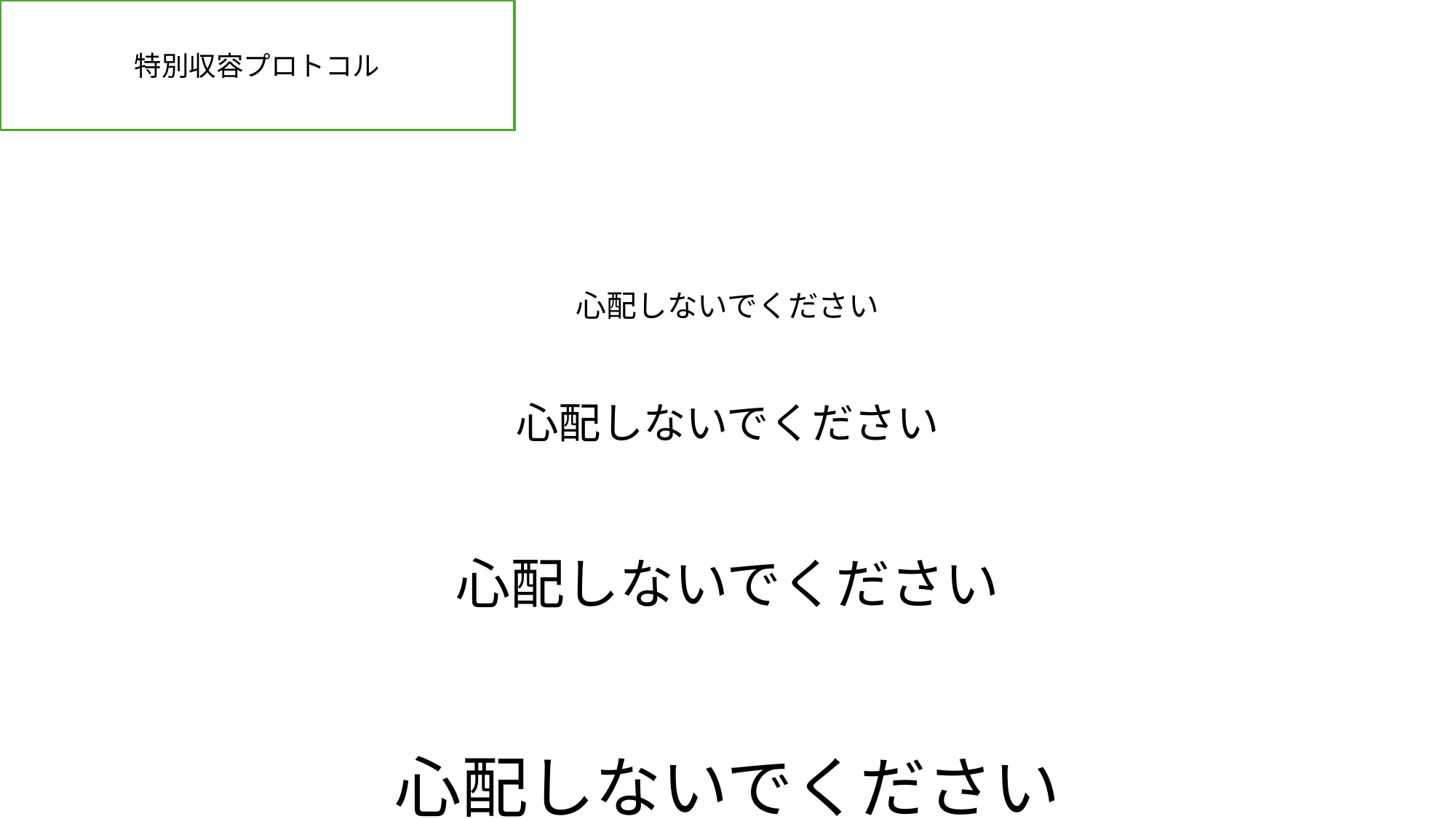

特別収容プロトコル
心配しないでください

心配しないでください

心配しないでください

心配しないでください